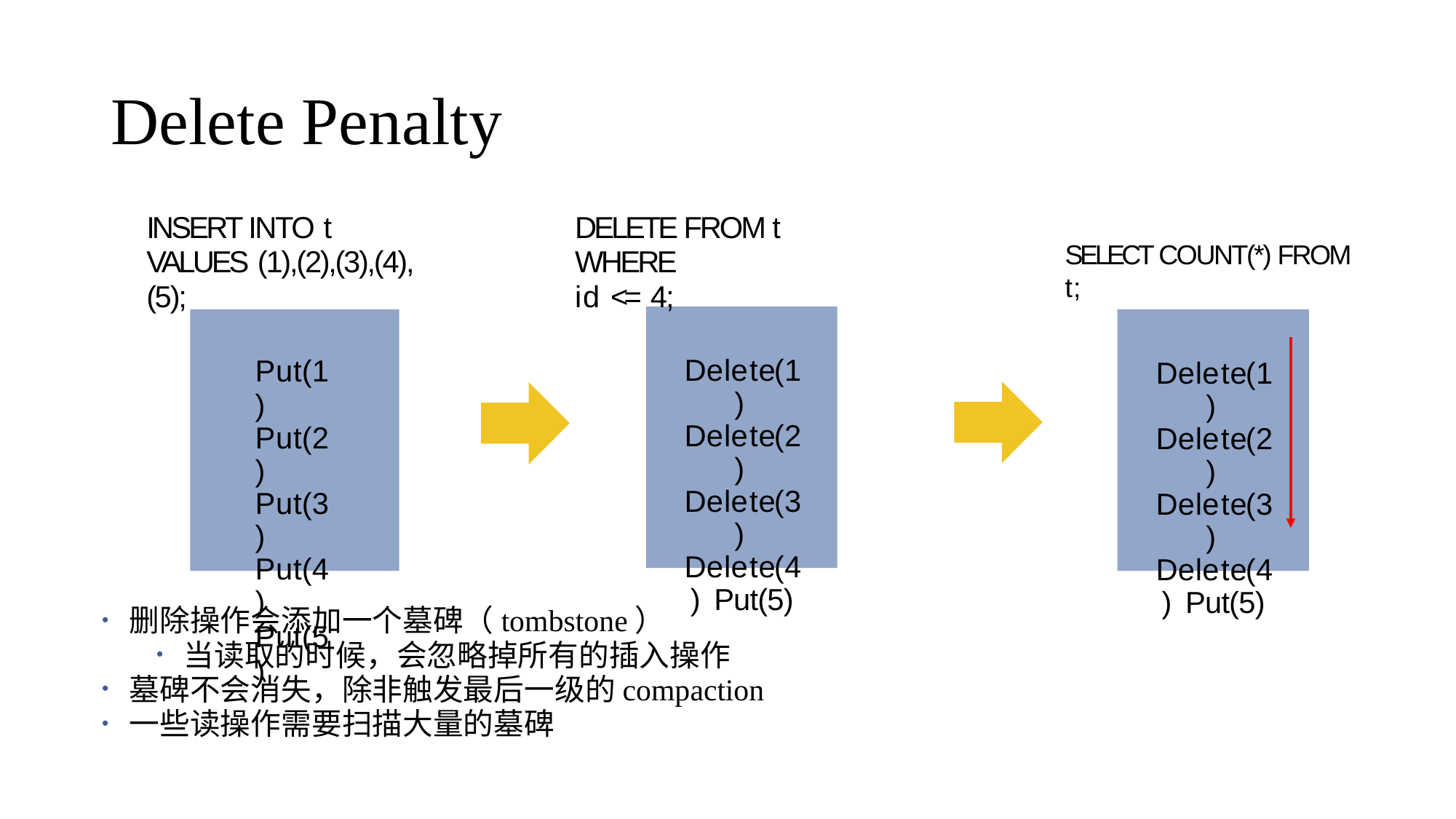

# Delete Penalty
INSERT INTO t
VALUES (1),(2),(3),(4),(5);
DELETE FROM t WHERE
id <= 4;
SELECT COUNT(*) FROM t;

Delete(1)  Delete(2)  Delete(3)  Delete(4)  Put(5)
Put(1)
Put(2)
Put(3)
Put(4)
Put(5)
Delete(1)  Delete(2)  Delete(3)  Delete(4)  Put(5)

删除操作会添加一个墓碑（tombstone）
当读取的时候，会忽略掉所有的插入操作
墓碑不会消失，除非触发最后一级的compaction
一些读操作需要扫描大量的墓碑